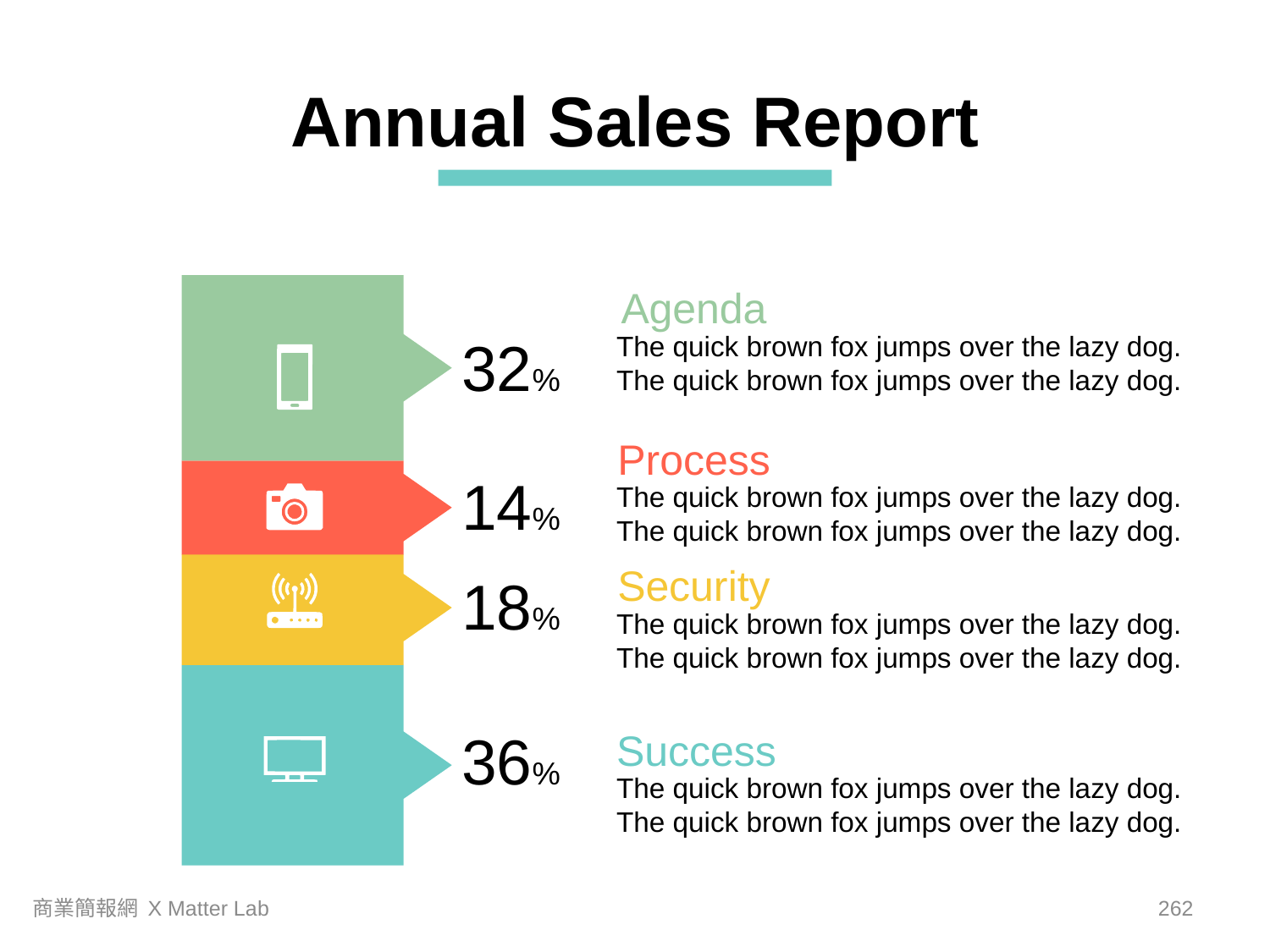

Annual Sales Report

Agenda
32%
The quick brown fox jumps over the lazy dog.
The quick brown fox jumps over the lazy dog.

Process
14%
The quick brown fox jumps over the lazy dog.
The quick brown fox jumps over the lazy dog.

Security
18%

The quick brown fox jumps over the lazy dog.
The quick brown fox jumps over the lazy dog.
36%
Success

The quick brown fox jumps over the lazy dog.
The quick brown fox jumps over the lazy dog.
商業簡報網 X Matter Lab
262